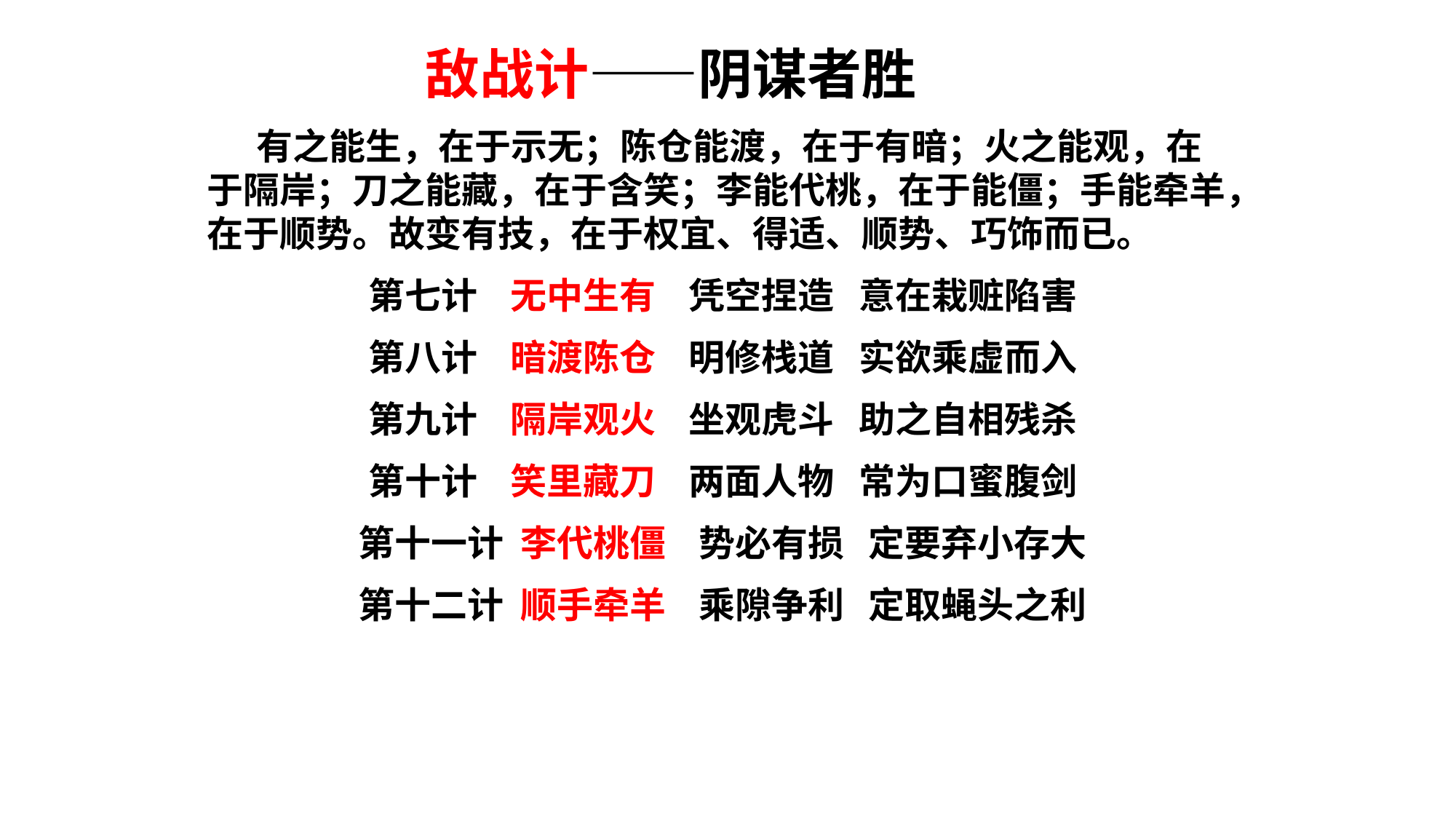

敌战计——阴谋者胜
     有之能生，在于示无；陈仓能渡，在于有暗；火之能观，在于隔岸；刀之能藏，在于含笑；李能代桃，在于能僵；手能牵羊，在于顺势。故变有技，在于权宜、得适、顺势、巧饰而已。
第七计    无中生有    凭空捏造   意在栽赃陷害
第八计    暗渡陈仓    明修栈道   实欲乘虚而入
第九计    隔岸观火    坐观虎斗   助之自相残杀
第十计    笑里藏刀    两面人物   常为口蜜腹剑
第十一计  李代桃僵    势必有损   定要弃小存大
第十二计  顺手牵羊    乘隙争利   定取蝇头之利